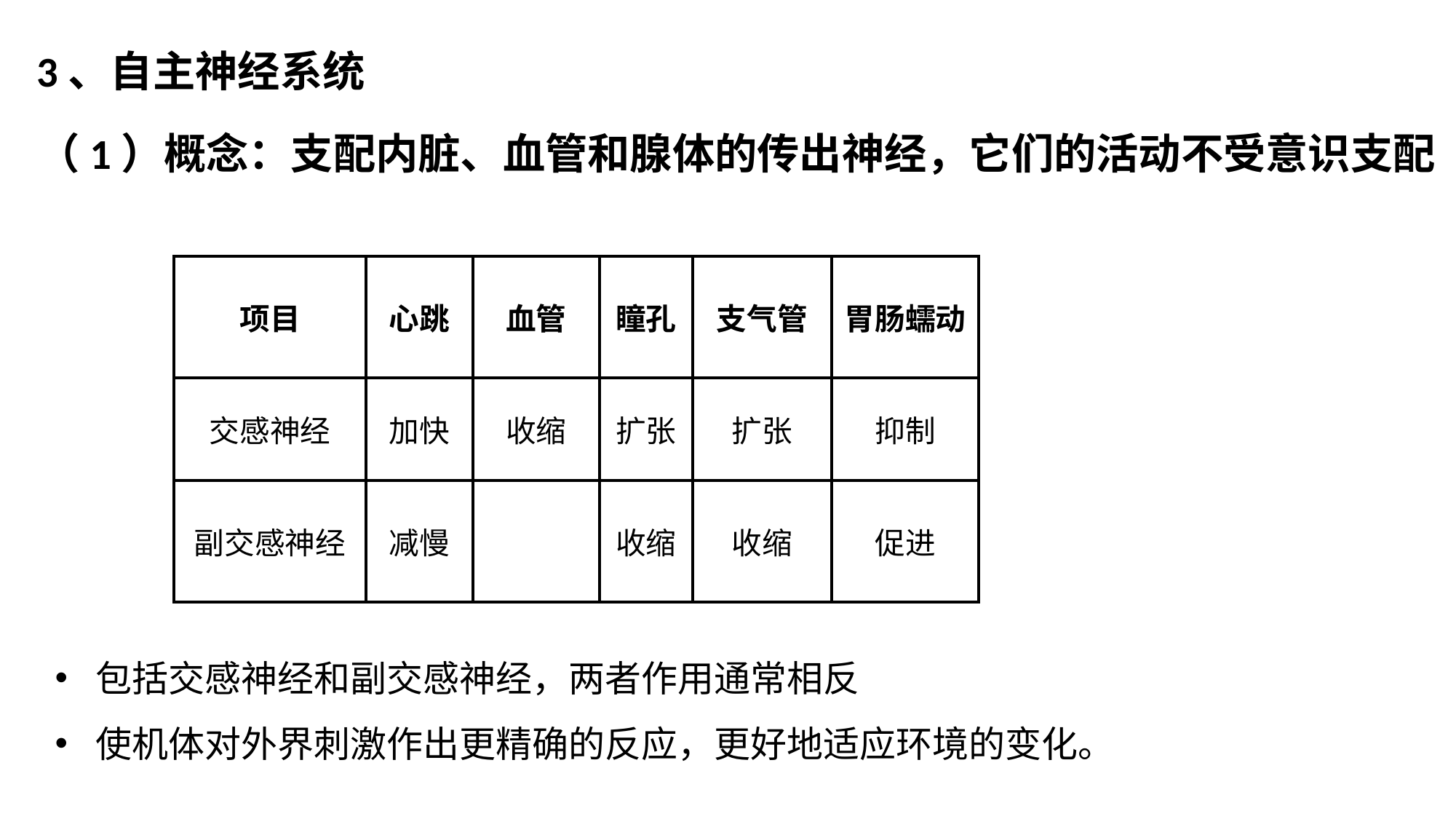

3、自主神经系统
（1）概念：支配内脏、血管和腺体的传出神经，它们的活动不受意识支配
| 项目 | 心跳 | 血管 | 瞳孔 | 支气管 | 胃肠蠕动 |
| --- | --- | --- | --- | --- | --- |
| 交感神经 | 加快 | 收缩 | 扩张 | 扩张 | 抑制 |
| 副交感神经 | 减慢 |  | 收缩 | 收缩 | 促进 |
包括交感神经和副交感神经，两者作用通常相反
使机体对外界刺激作出更精确的反应，更好地适应环境的变化。